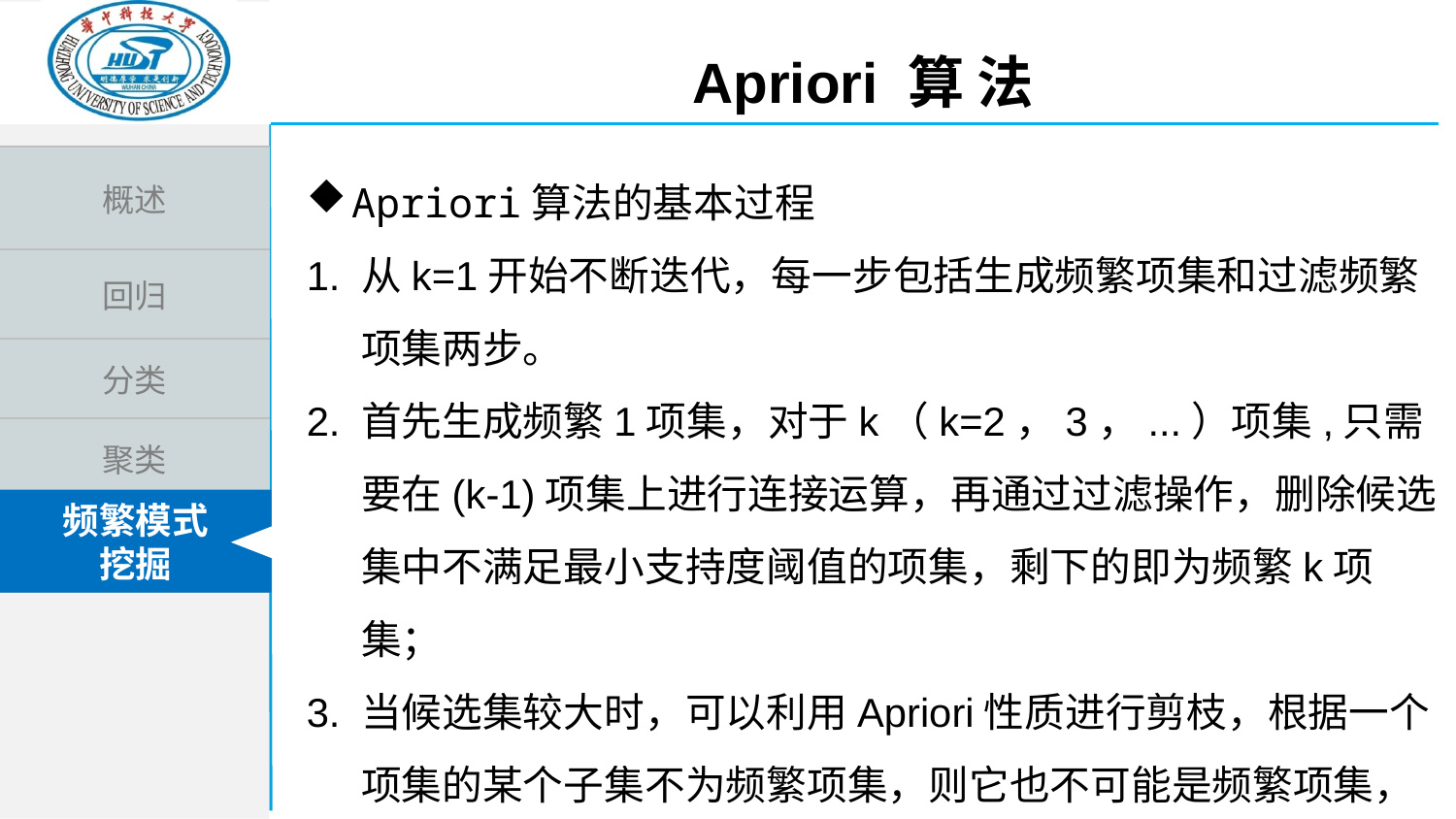

Apriori 算 法
Apriori算法的基本过程
从k=1开始不断迭代，每一步包括生成频繁项集和过滤频繁项集两步。
首先生成频繁1项集，对于k（k=2，3，...）项集,只需要在(k-1)项集上进行连接运算，再通过过滤操作，删除候选集中不满足最小支持度阈值的项集，剩下的即为频繁k项集；
当候选集较大时，可以利用Apriori性质进行剪枝，根据一个项集的某个子集不为频繁项集，则它也不可能是频繁项集，将候选集中的某些项集删除，简化计算量。